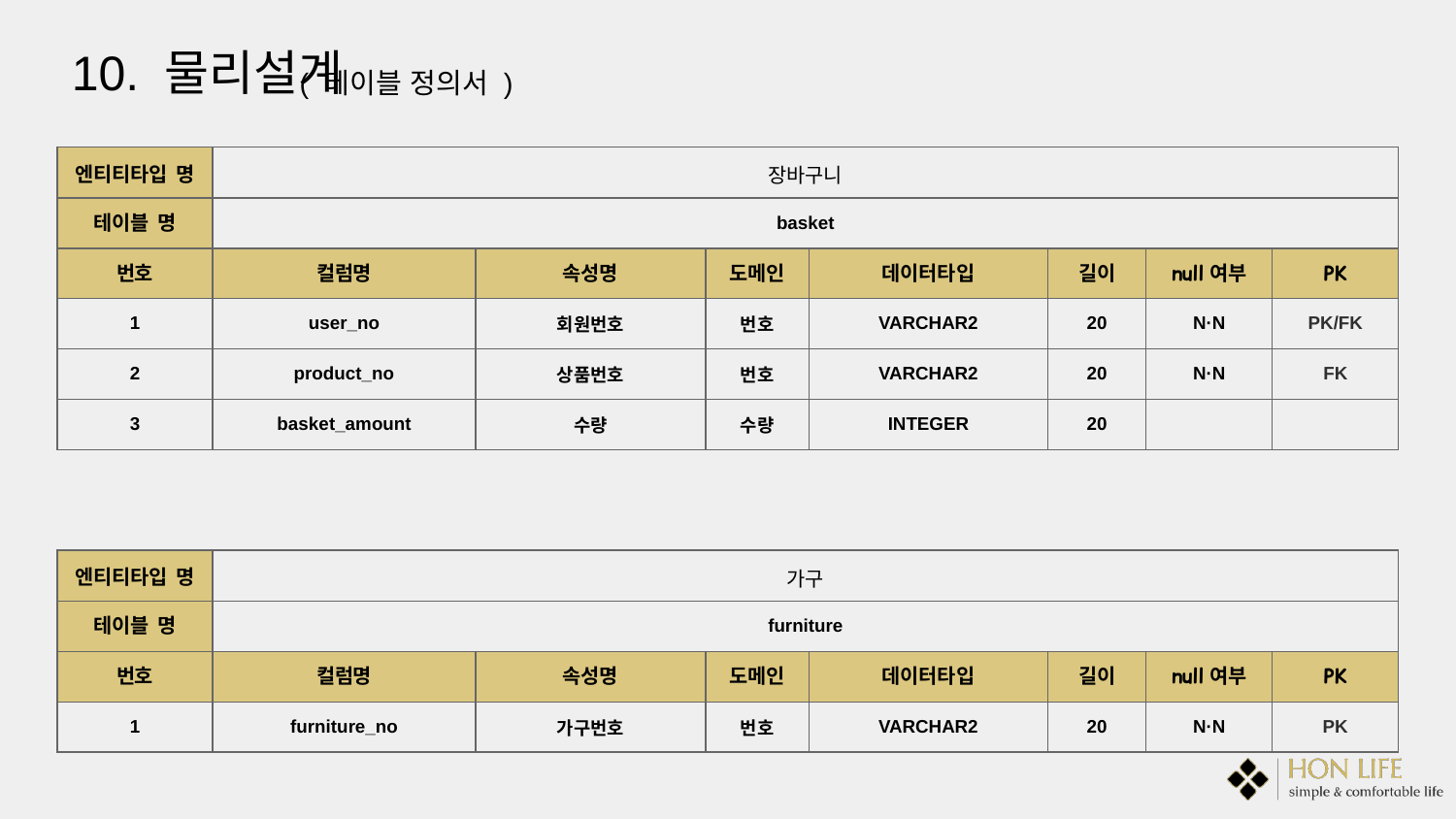

10. 물리설계
( 테이블 정의서 )

| 엔티티타입 명 | 장바구니 |  |  |  |  |  |  |
| --- | --- | --- | --- | --- | --- | --- | --- |
| 테이블 명 | basket |  |  |  |  |  |  |
| 번호 | 컬럼명 | 속성명 | 도메인 | 데이터타입 | 길이 | null여부 | PK |
| 1 | user\_no | 회원번호 | 번호 | VARCHAR2 | 20 | N·N | PK/FK |
| 2 | product\_no | 상품번호 | 번호 | VARCHAR2 | 20 | N·N | FK |
| 3 | basket\_amount | 수량 | 수량 | INTEGER | 20 |  |  |
| 엔티티타입 명 | 가구 |  |  |  |  |  |  |
| --- | --- | --- | --- | --- | --- | --- | --- |
| 테이블 명 | furniture |  |  |  |  |  |  |
| 번호 | 컬럼명 | 속성명 | 도메인 | 데이터타입 | 길이 | null여부 | PK |
| 1 | furniture\_no | 가구번호 | 번호 | VARCHAR2 | 20 | N·N | PK |